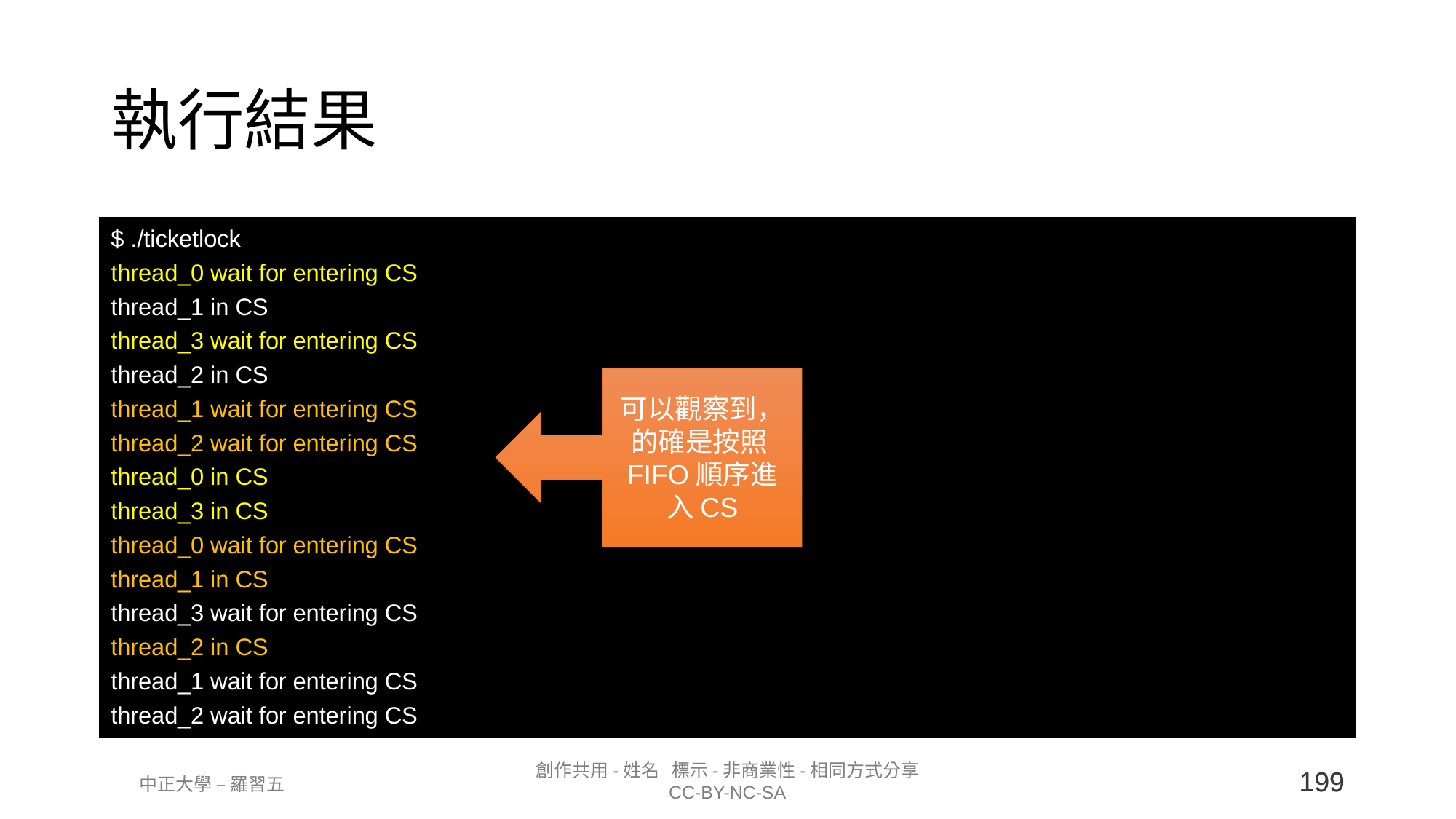

# 執行結果
$ ./ticketlock
thread_0 wait for entering CS
thread_1 in CS
thread_3 wait for entering CS
thread_2 in CS
thread_1 wait for entering CS
thread_2 wait for entering CS
thread_0 in CS
thread_3 in CS
thread_0 wait for entering CS
thread_1 in CS
thread_3 wait for entering CS
thread_2 in CS
thread_1 wait for entering CS
thread_2 wait for entering CS
可以觀察到，的確是按照FIFO順序進入CS